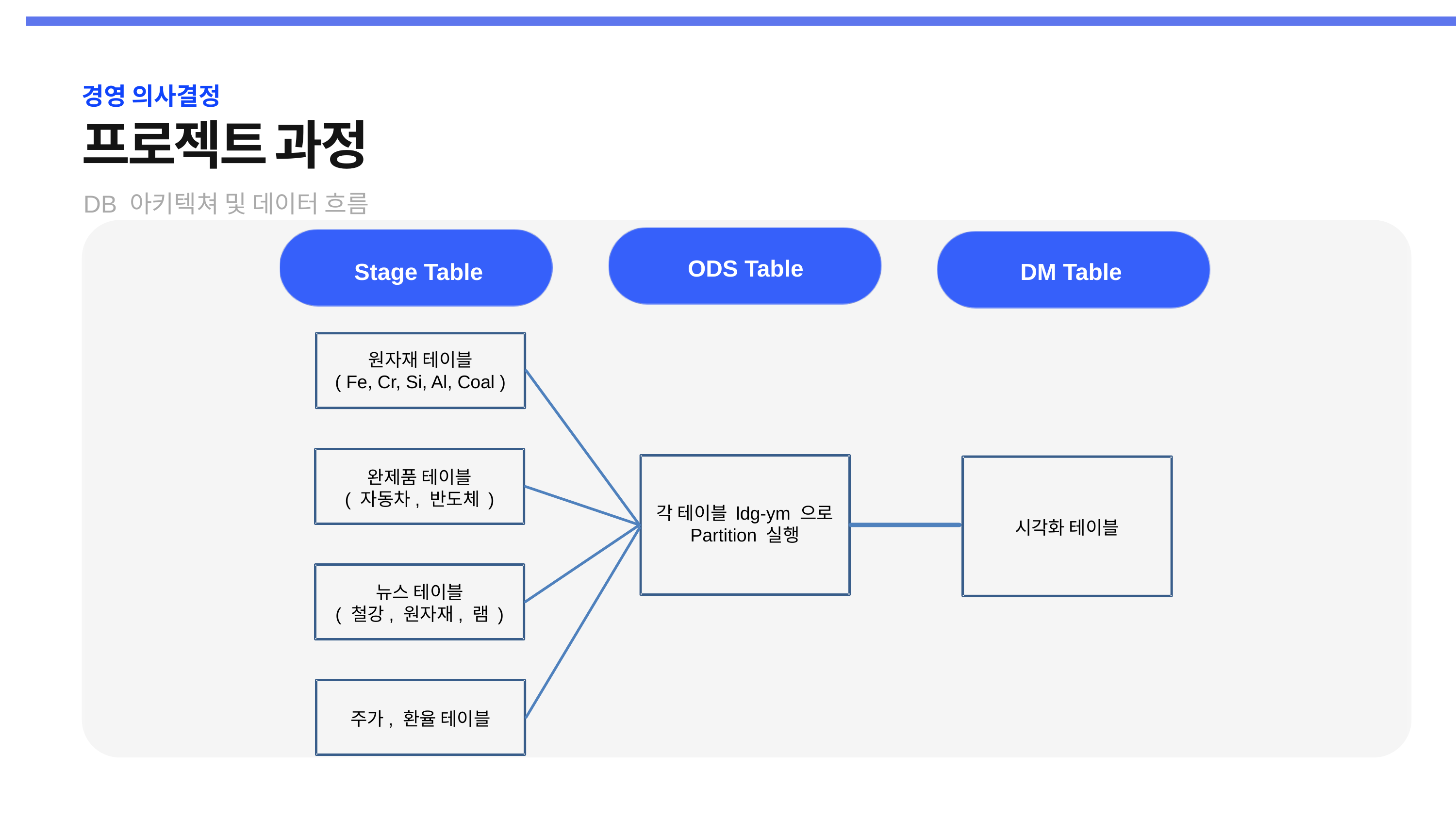

경영 의사결정

프로젝트 과정

DB 아키텍쳐 및 데이터 흐름

ODS Table

DM Table

Stage Table

원자재 테이블
( Fe, Cr, Si, Al, Coal )

완제품 테이블
( 자동차, 반도체 )

각 테이블 ldg-ym 으로 Partition 실행

시각화 테이블

뉴스 테이블
( 철강, 원자재, 램 )

주가, 환율 테이블